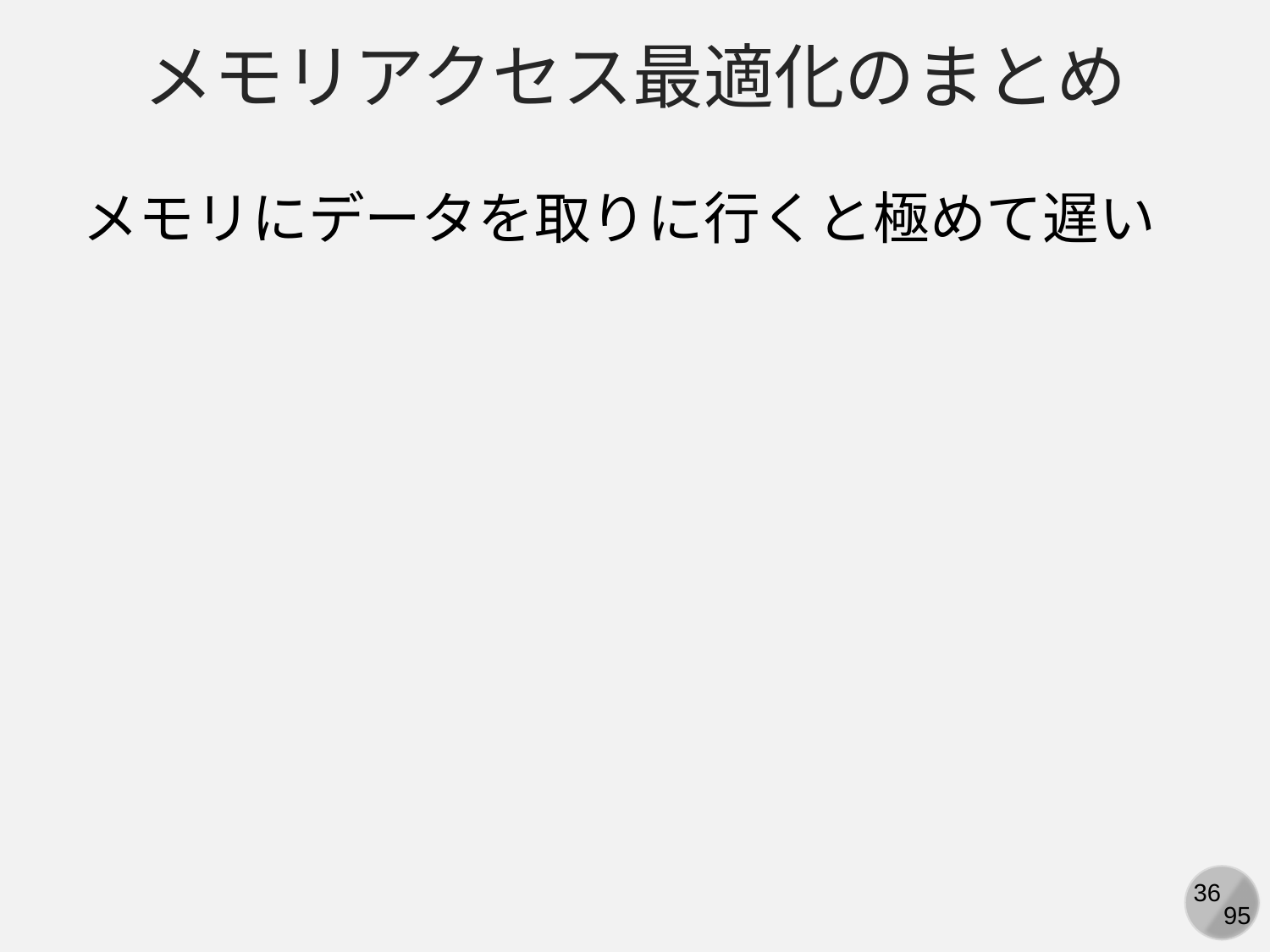

メモリアクセス最適化のまとめ
メモリにデータを取りに行くと極めて遅い